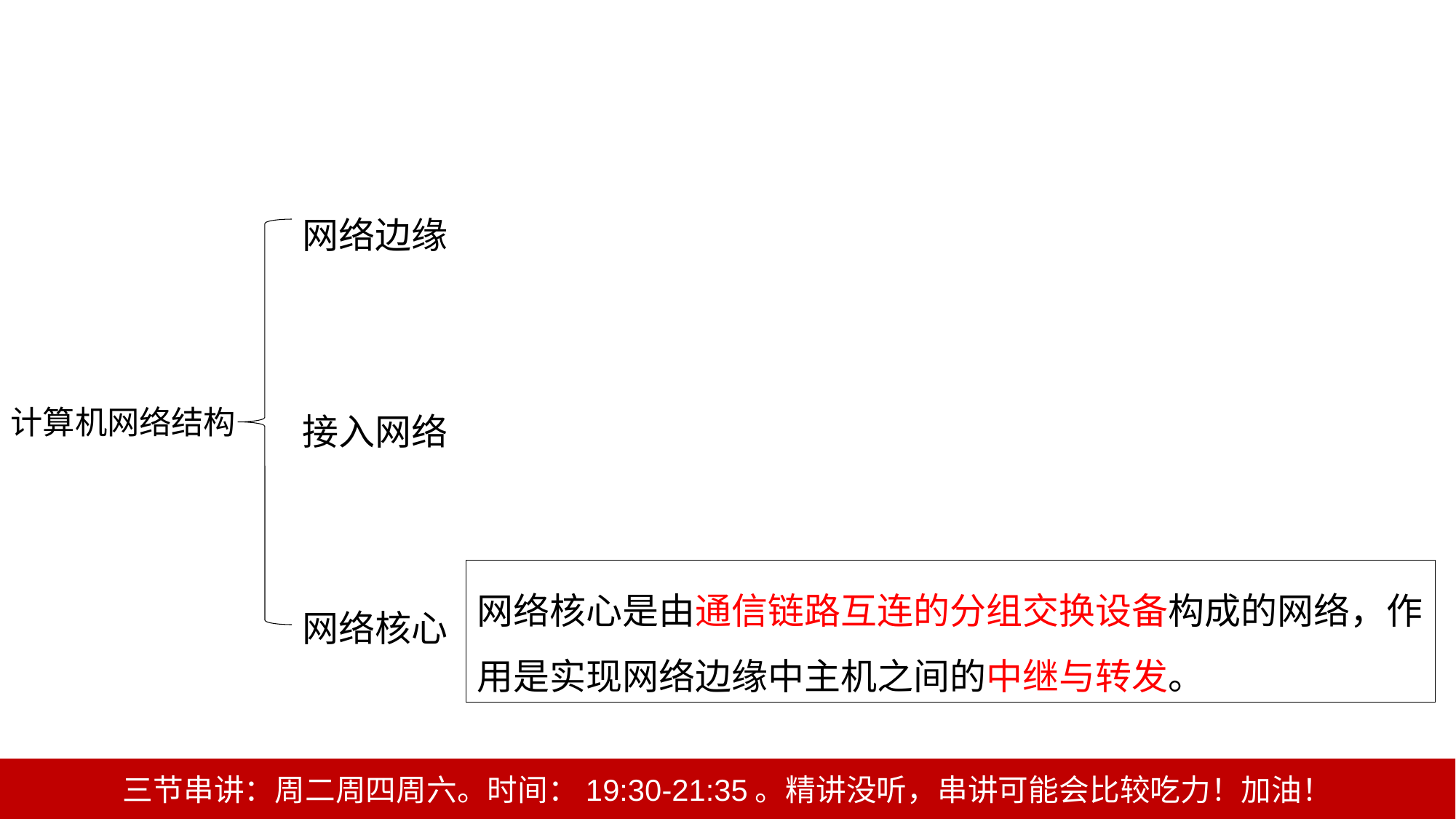

网络边缘

接入网络

网络核心

计算机网络结构
网络核心是由通信链路互连的分组交换设备构成的网络，作用是实现网络边缘中主机之间的中继与转发。